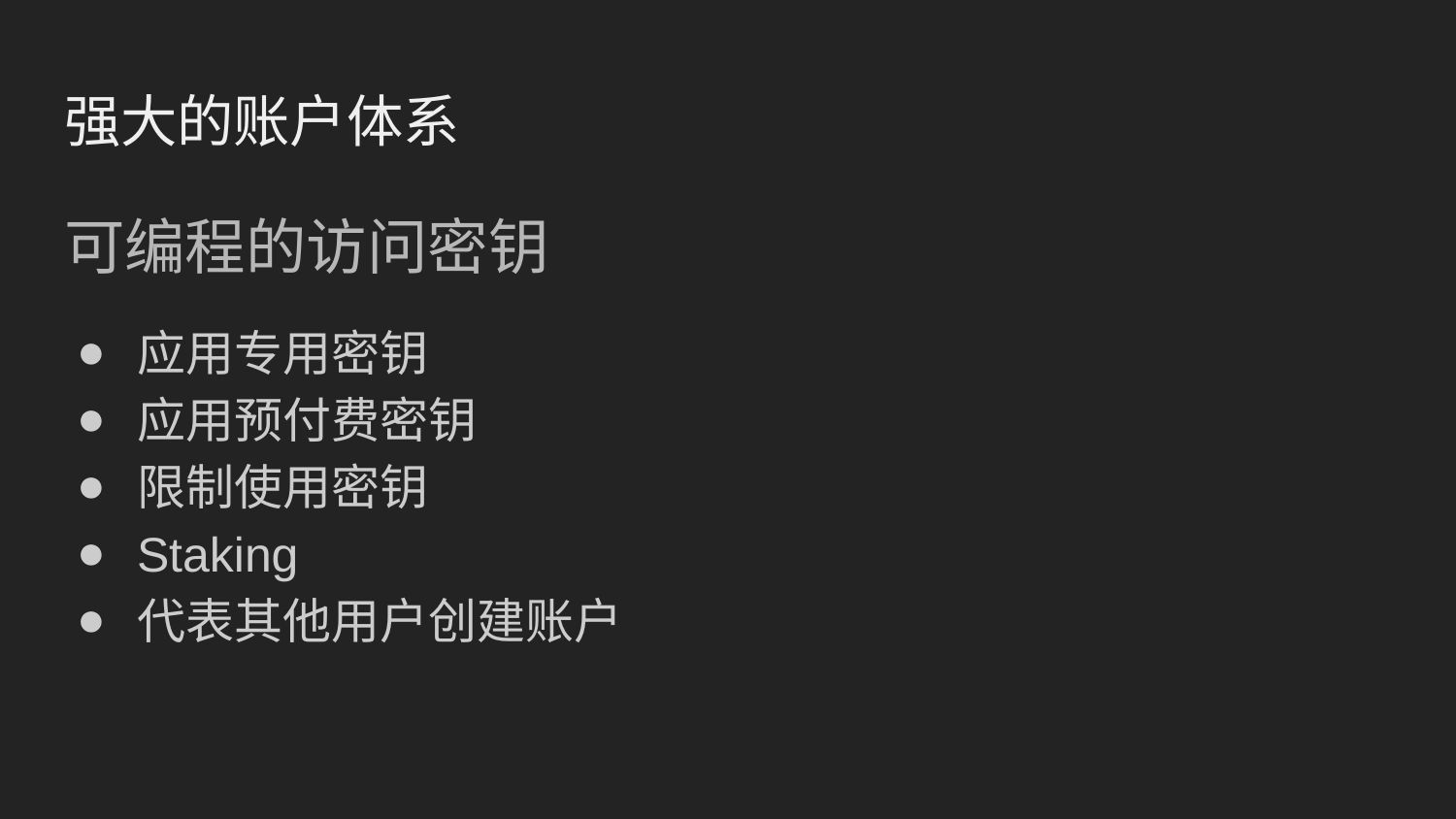

# 强大的账户体系

可编程的访问密钥
应用专用密钥
应用预付费密钥
限制使用密钥
Staking
代表其他用户创建账户